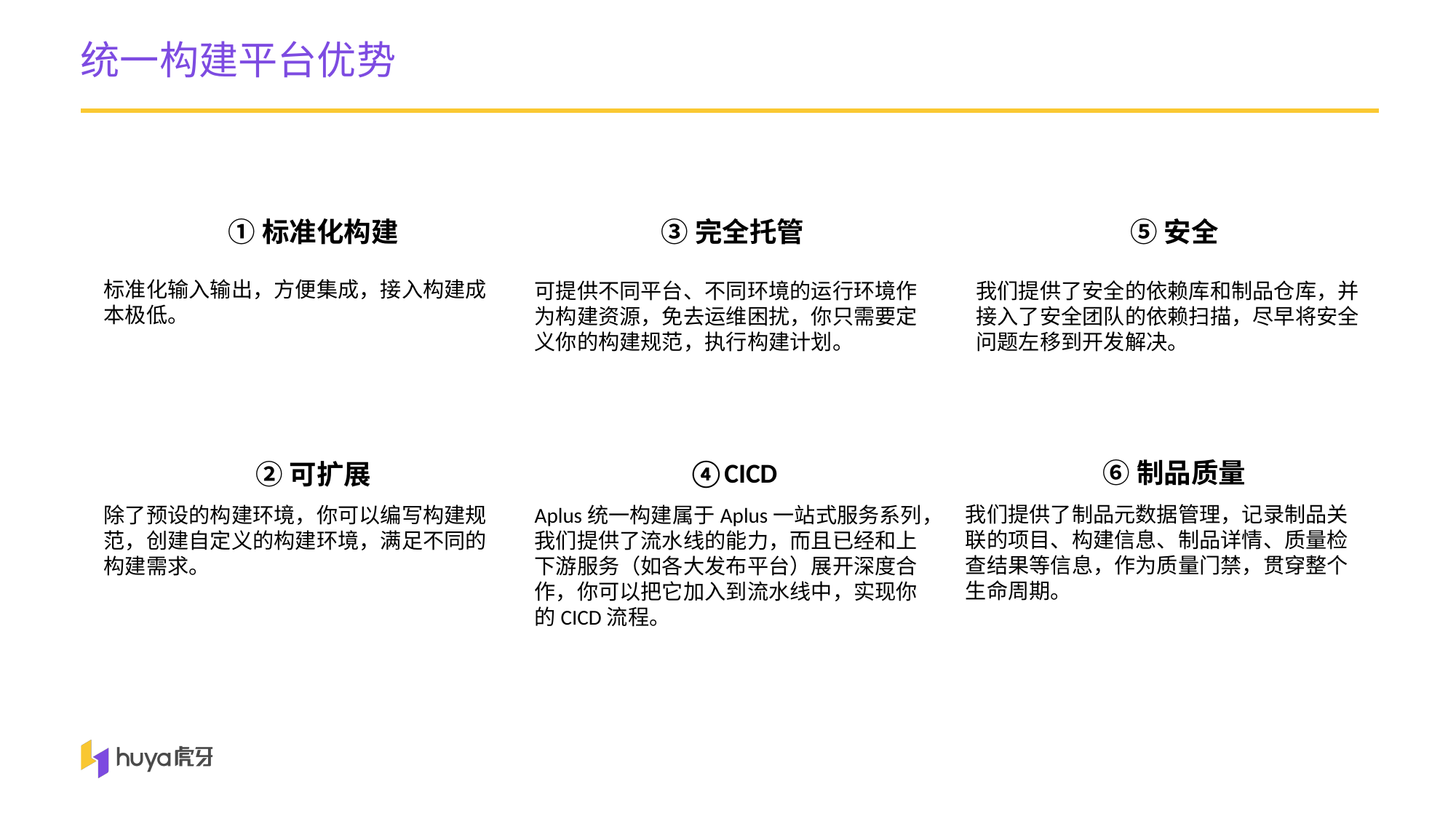

统一构建平台优势
①标准化构建
③完全托管
⑤安全
标准化输入输出，方便集成，接入构建成本极低。
可提供不同平台、不同环境的运行环境作为构建资源，免去运维困扰，你只需要定义你的构建规范，执行构建计划。
我们提供了安全的依赖库和制品仓库，并接入了安全团队的依赖扫描，尽早将安全问题左移到开发解决。
④CICD
⑥制品质量
②可扩展
我们提供了制品元数据管理，记录制品关联的项目、构建信息、制品详情、质量检查结果等信息，作为质量门禁，贯穿整个生命周期。
除了预设的构建环境，你可以编写构建规范，创建自定义的构建环境，满足不同的构建需求。
Aplus统一构建属于Aplus一站式服务系列，我们提供了流水线的能力，而且已经和上下游服务（如各大发布平台）展开深度合作，你可以把它加入到流水线中，实现你的CICD流程。